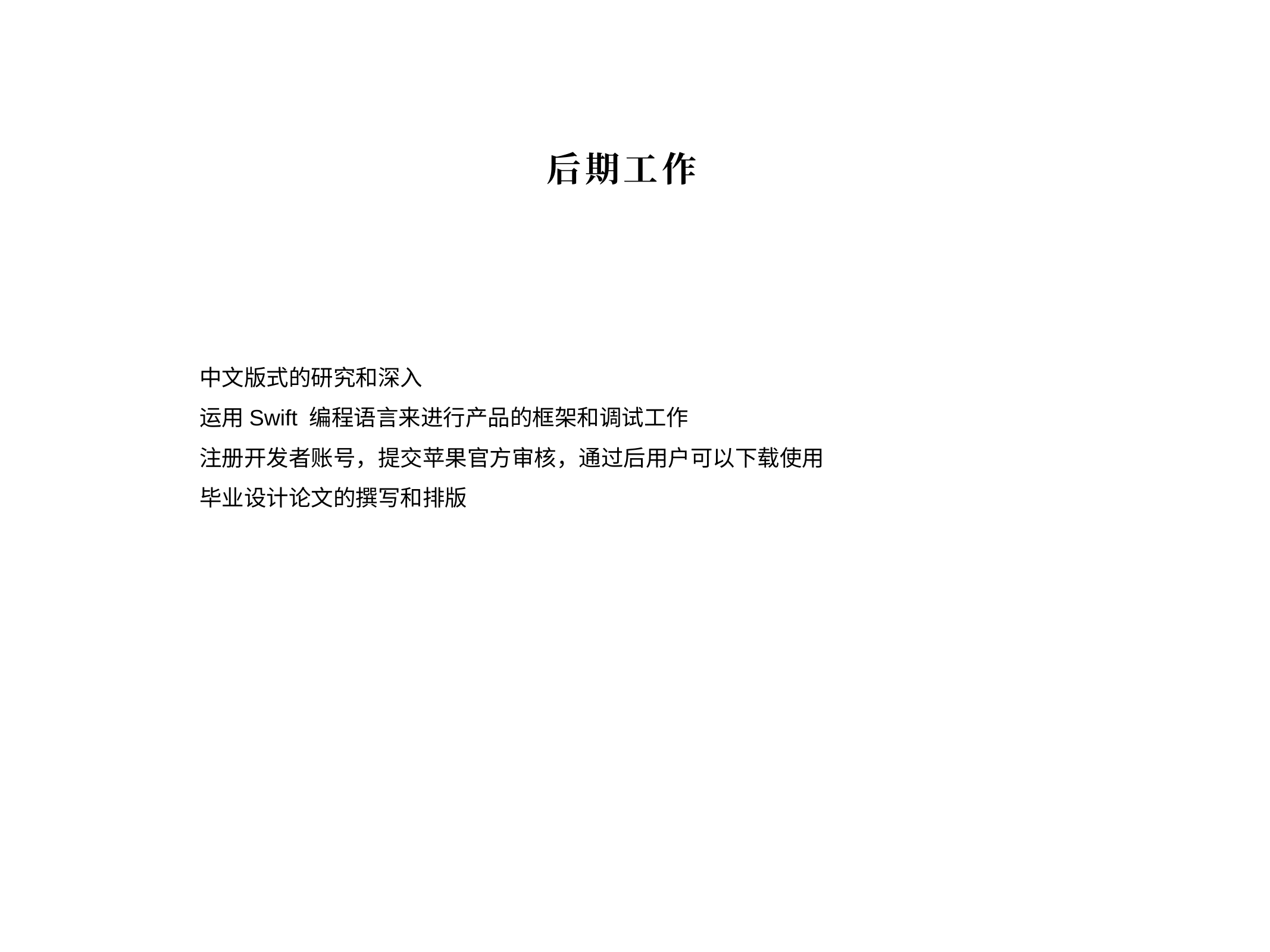

后期工作
中文版式的研究和深入
运用Swift 编程语言来进行产品的框架和调试工作
注册开发者账号，提交苹果官方审核，通过后用户可以下载使用
毕业设计论文的撰写和排版